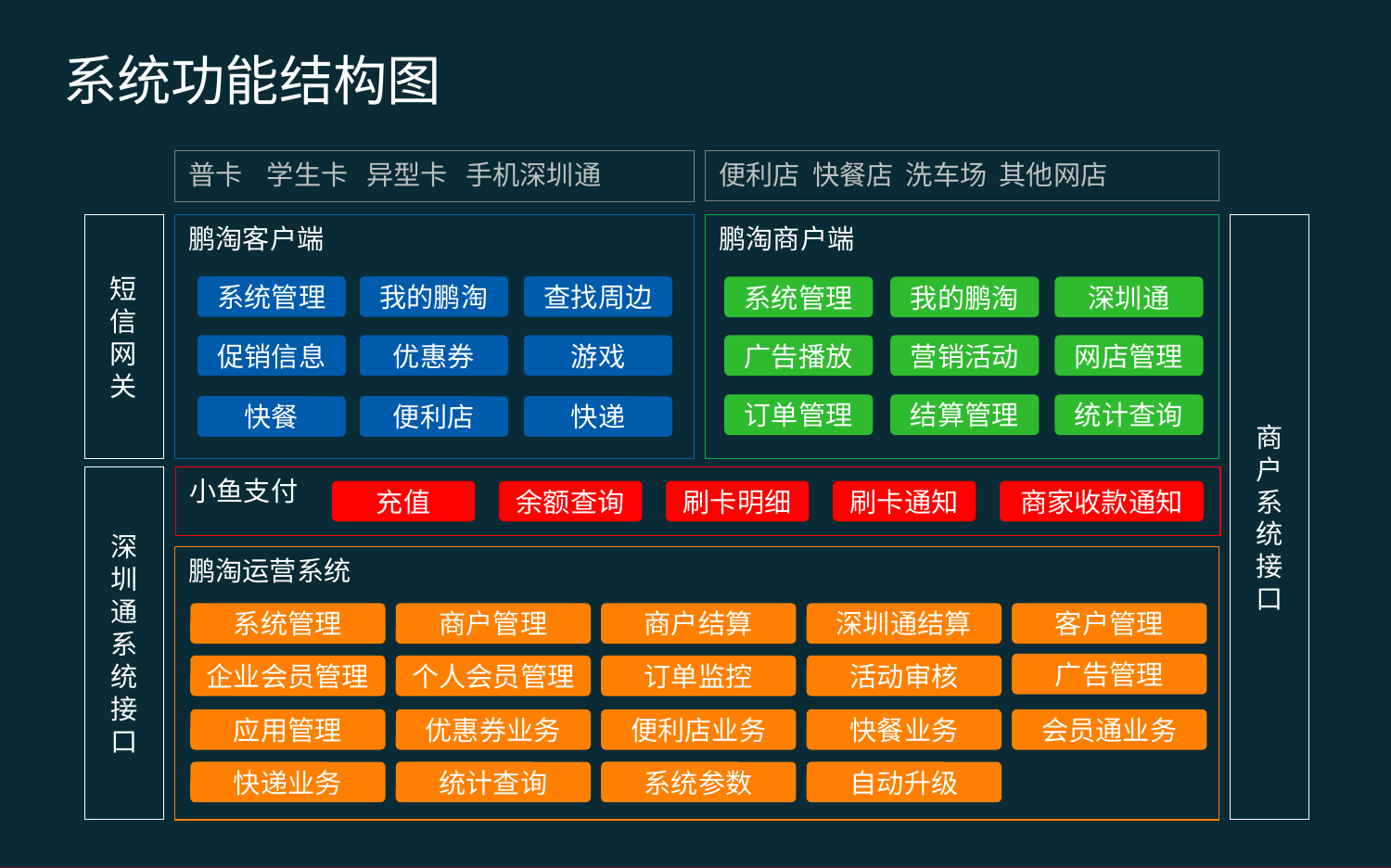

系统功能结构图
普卡    学生卡   异型卡   手机深圳通
便利店  快餐店  洗车场  其他网店
短信网关
鹏淘客户端
商户系统接口
鹏淘商户端
系统管理
我的鹏淘
查找周边
系统管理
我的鹏淘
深圳通
广告播放
营销活动
网店管理
促销信息
优惠券
游戏
订单管理
结算管理
统计查询
快餐
便利店
快递
深圳通系统接口
小鱼支付
充值
余额查询
刷卡明细
刷卡通知
商家收款通知
鹏淘运营系统
系统管理
商户管理
商户结算
深圳通结算
客户管理
广告管理
企业会员管理
个人会员管理
订单监控
活动审核
应用管理
优惠券业务
便利店业务
快餐业务
会员通业务
快递业务
统计查询
系统参数
自动升级